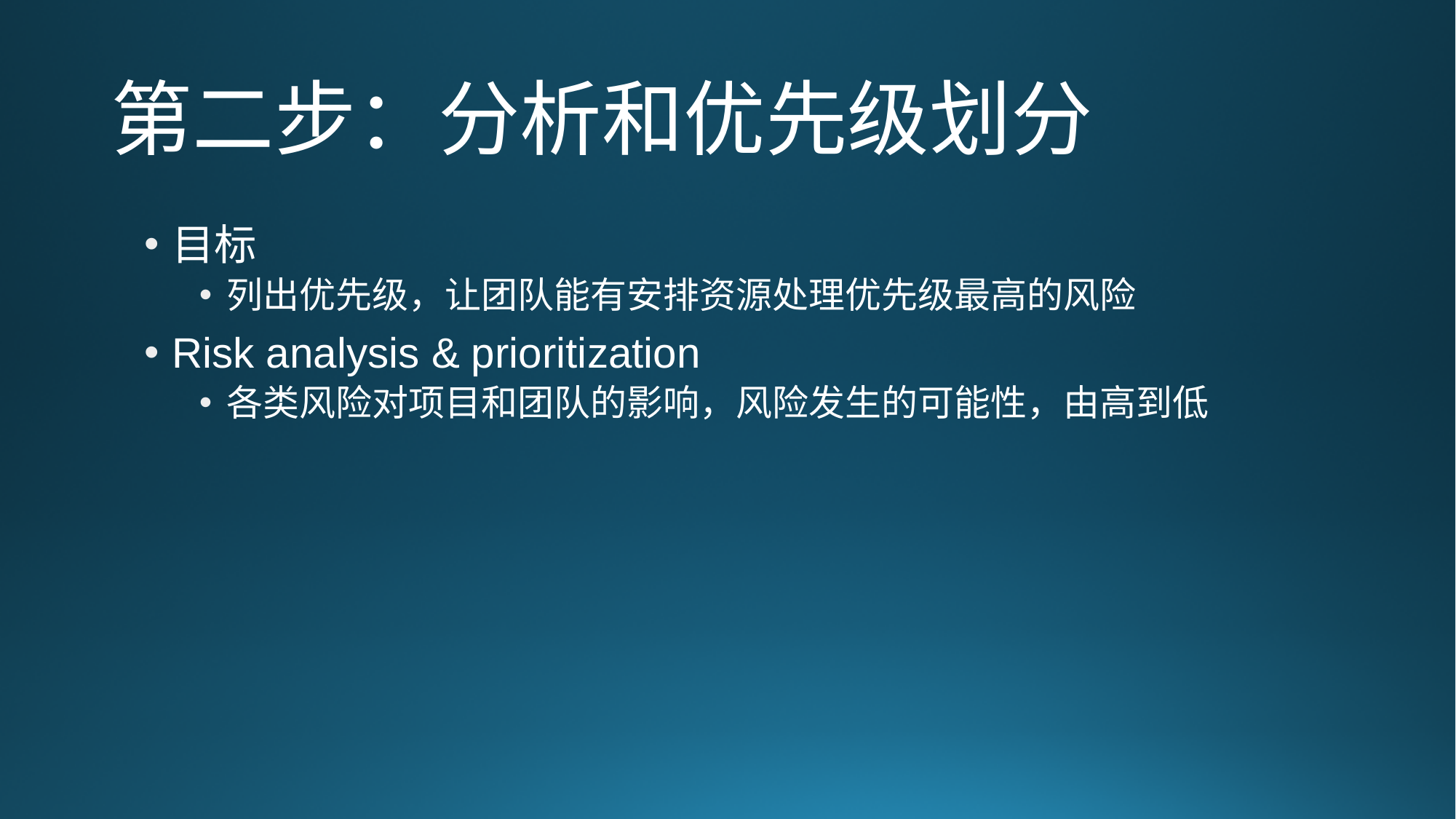

# 第二步：分析和优先级划分
目标
列出优先级，让团队能有安排资源处理优先级最高的风险
Risk analysis & prioritization
各类风险对项目和团队的影响，风险发生的可能性，由高到低